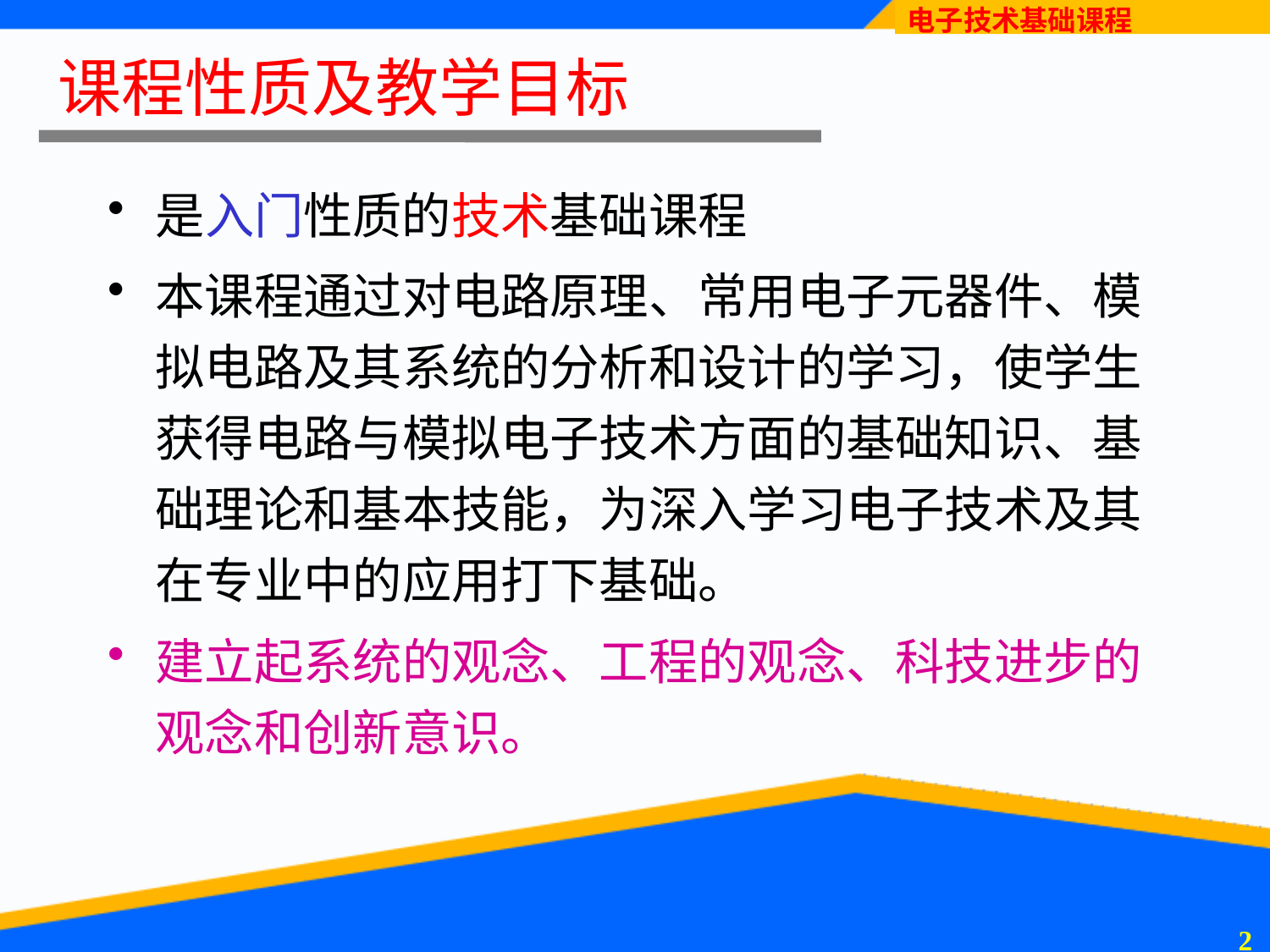

# 课程性质及教学目标
是入门性质的技术基础课程
本课程通过对电路原理、常用电子元器件、模拟电路及其系统的分析和设计的学习，使学生获得电路与模拟电子技术方面的基础知识、基础理论和基本技能，为深入学习电子技术及其在专业中的应用打下基础。
建立起系统的观念、工程的观念、科技进步的观念和创新意识。

2